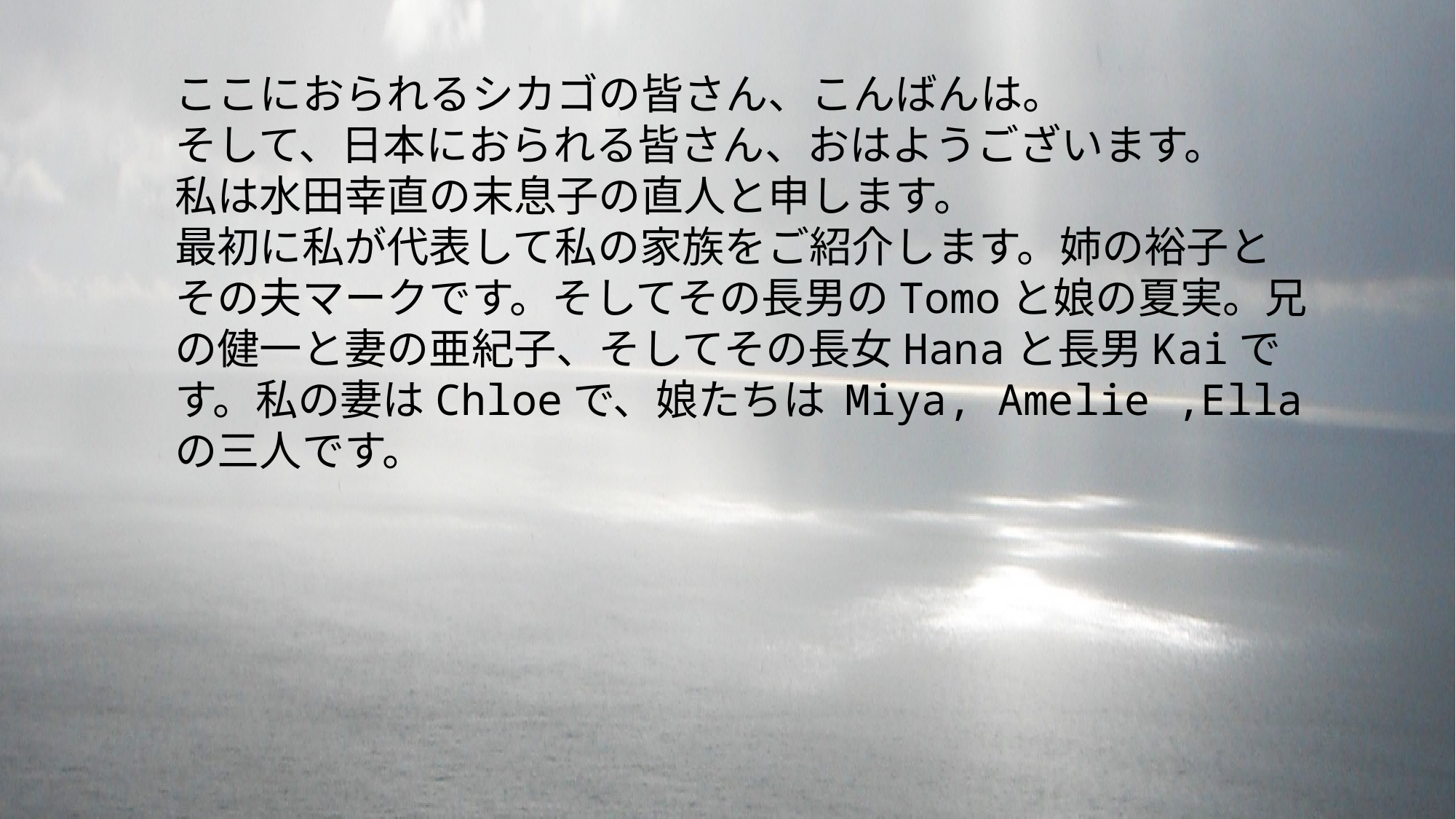

ここにおられるシカゴの皆さん、こんばんは。
そして、日本におられる皆さん、おはようございます。
私は水田幸直の末息子の直人と申します。
最初に私が代表して私の家族をご紹介します。姉の裕子と
その夫マークです。そしてその長男のTomoと娘の夏実。兄の健一と妻の亜紀子、そしてその長女Hanaと長男Kaiです。私の妻はChloeで、娘たちは Miya, Amelie ,Ellaの三人です。